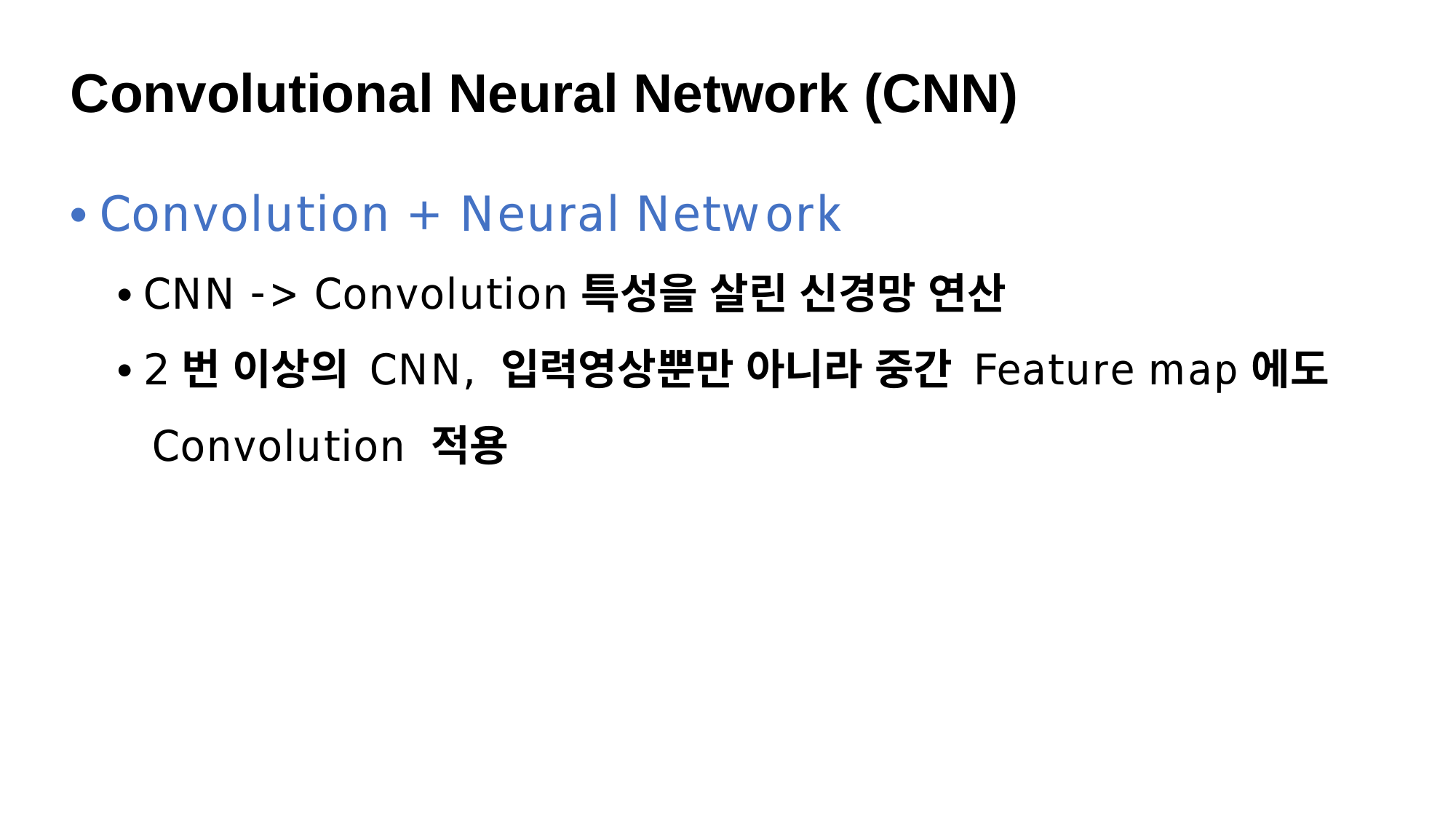

# Convolutional Neural Network (CNN)
• Convolution + Neural Network
    • CNN -> Convolution특성을 살린 신경망 연산
    • 2번 이상의 CNN, 입력영상뿐만 아니라 중간 Feature map에도
       Convolution 적용